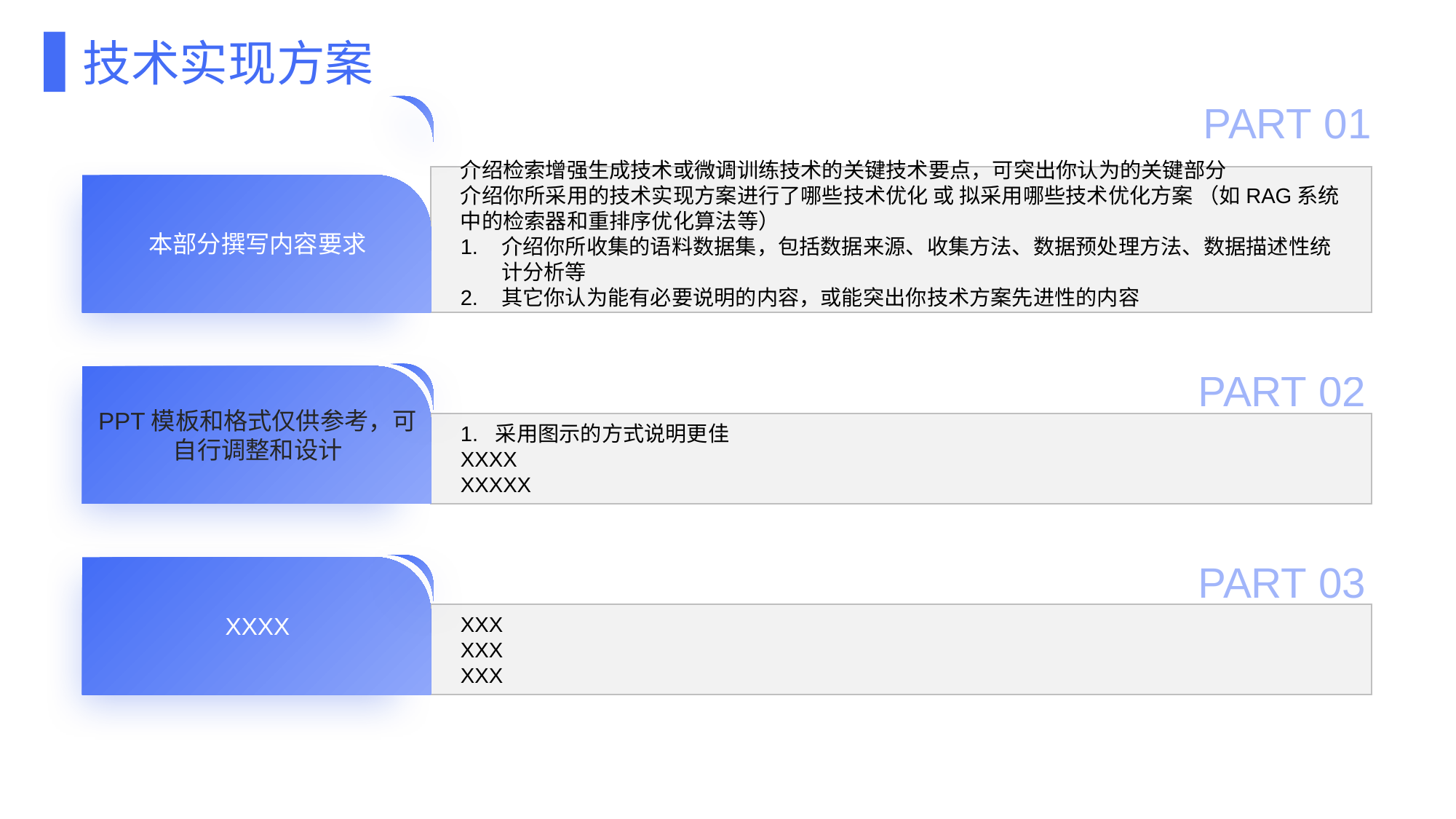

技术实现方案

PART 01
介绍检索增强生成技术或微调训练技术的关键技术要点，可突出你认为的关键部分
介绍你所采用的技术实现方案进行了哪些技术优化 或 拟采用哪些技术优化方案 （如RAG系统中的检索器和重排序优化算法等）
介绍你所收集的语料数据集，包括数据来源、收集方法、数据预处理方法、数据描述性统计分析等
其它你认为能有必要说明的内容，或能突出你技术方案先进性的内容

本部分撰写内容要求

PART 02
PPT模板和格式仅供参考，可自行调整和设计

1.  采用图示的方式说明更佳
XXXX
XXXXX

PART 03
XXXX

XXX
XXX
XXX